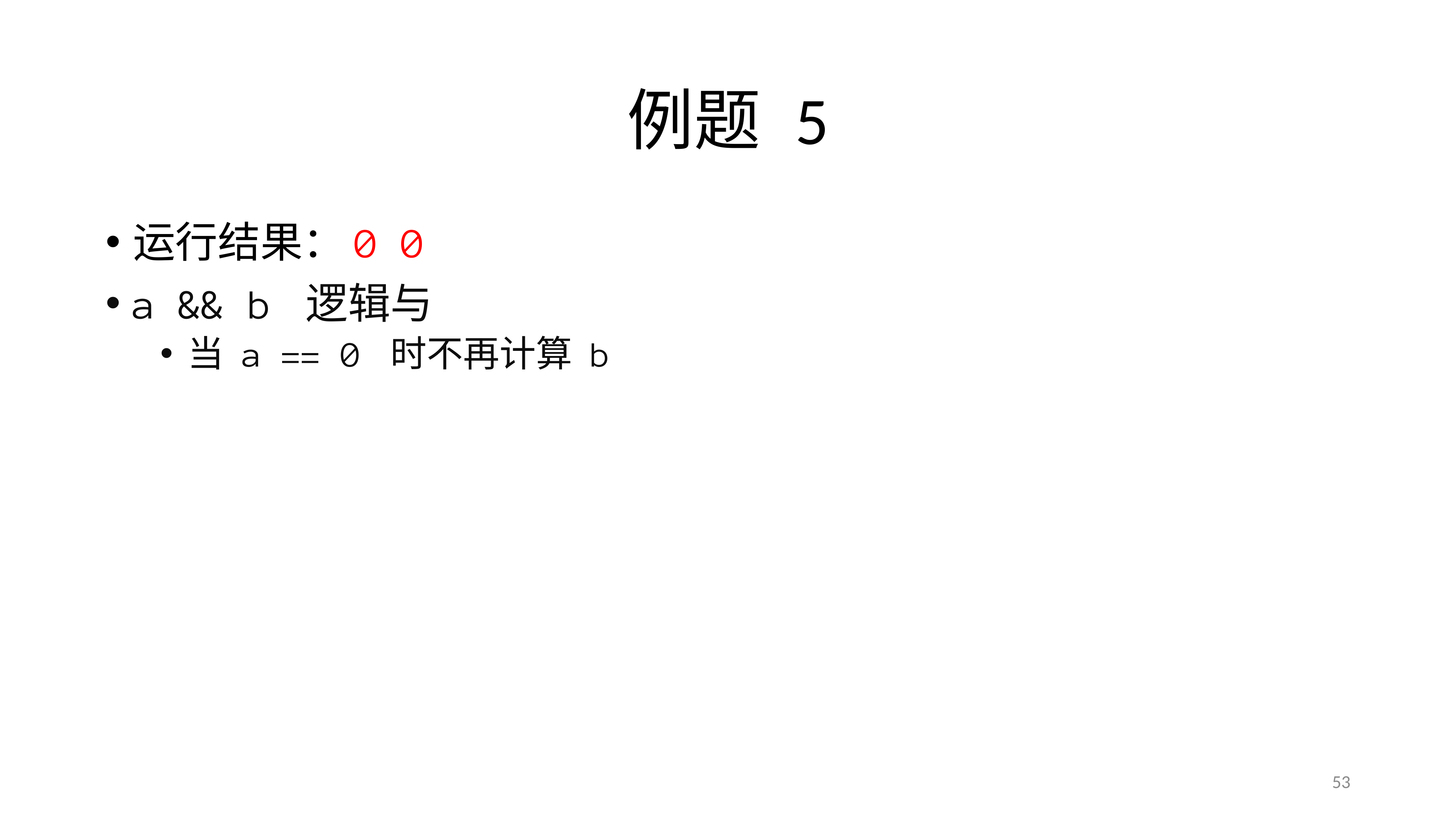

# 例题 5
运行结果：0 0
a && b 逻辑与
当 a == 0 时不再计算 b
53